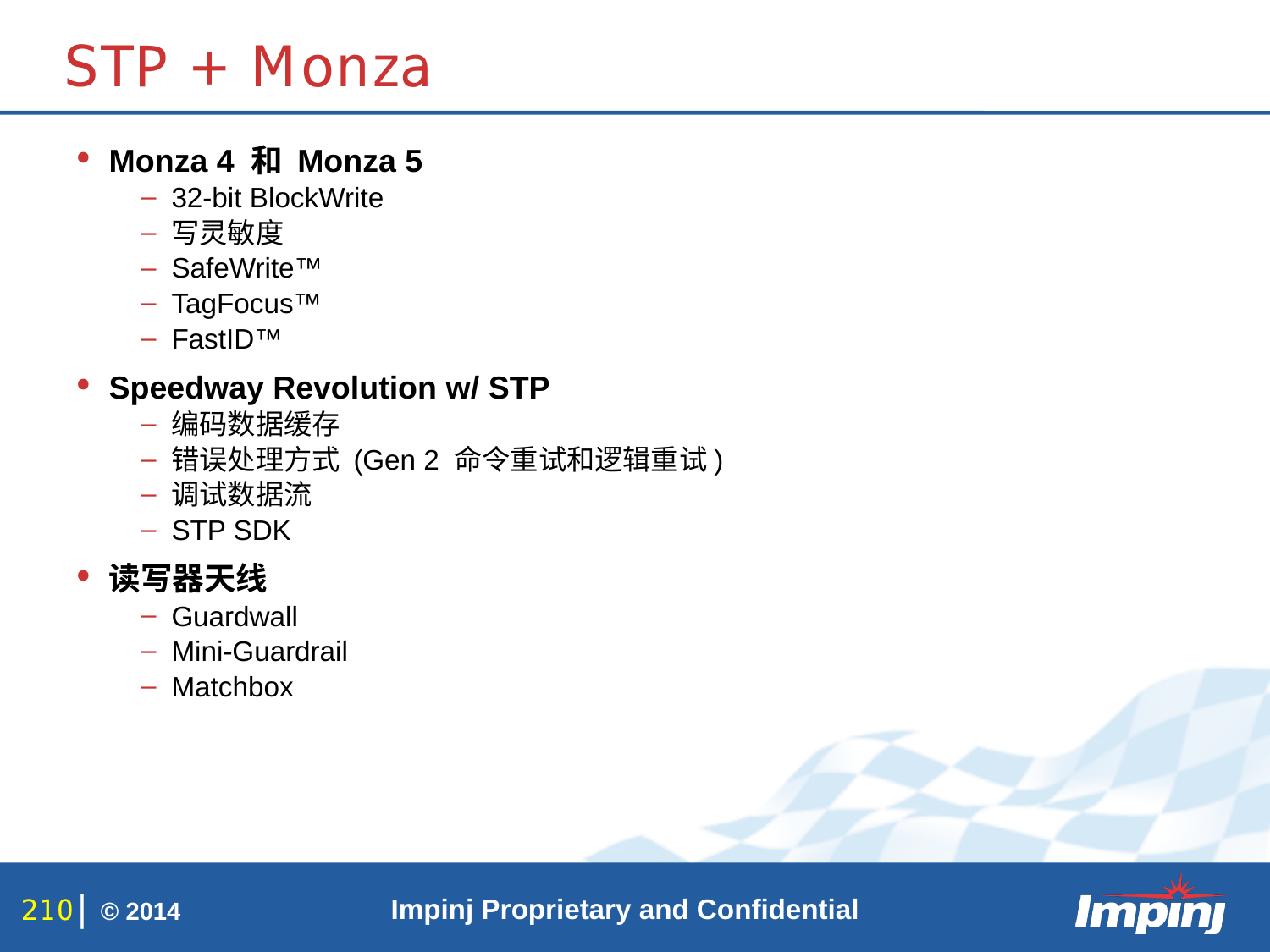

# STP + Monza
Monza 4 和 Monza 5
32-bit BlockWrite
写灵敏度
SafeWrite™
TagFocus™
FastID™
Speedway Revolution w/ STP
编码数据缓存
错误处理方式 (Gen 2 命令重试和逻辑重试)
调试数据流
STP SDK
读写器天线
Guardwall
Mini-Guardrail
Matchbox